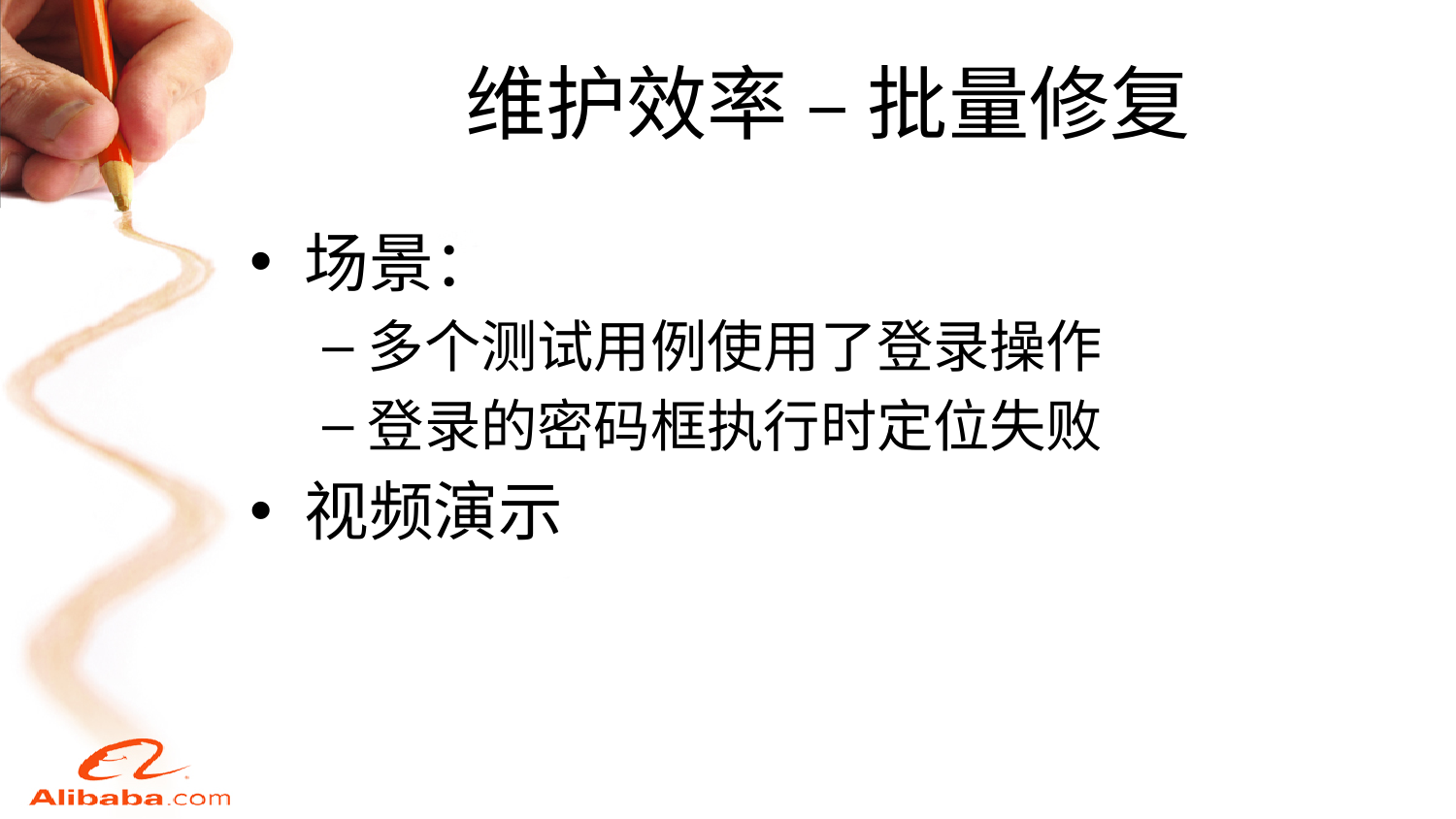

# 维护效率 – 批量修复
场景：
多个测试用例使用了登录操作
登录的密码框执行时定位失败
视频演示